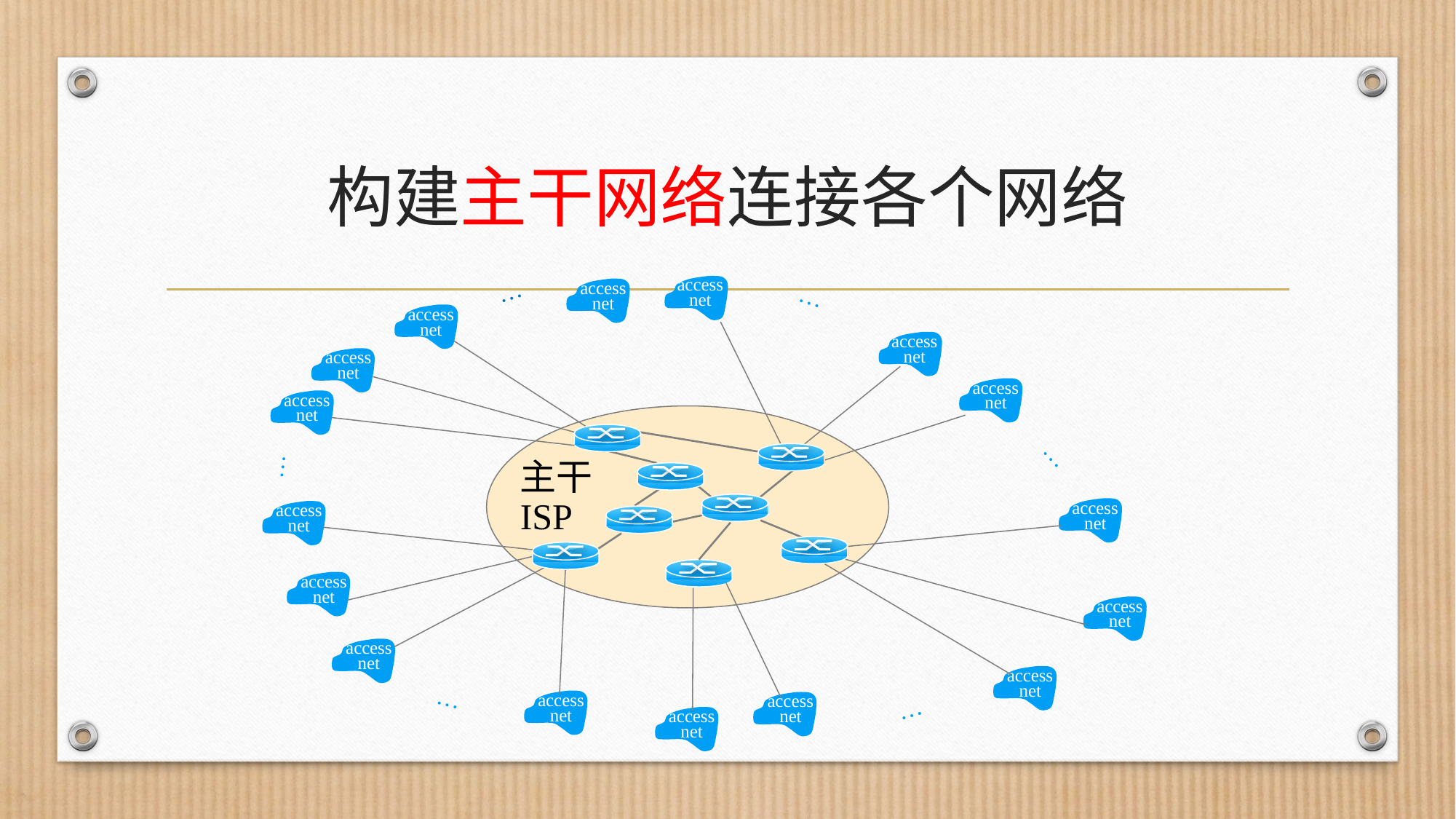

# 构建主干网络连接各个网络
…
access
net

…
access
net

access
net

access
net

access
net

access
net

access
net

…
…
access
net

access
net

access
net

access
net

access
net

access
net

access
net

access
net

…
…
access
net

主干
ISP